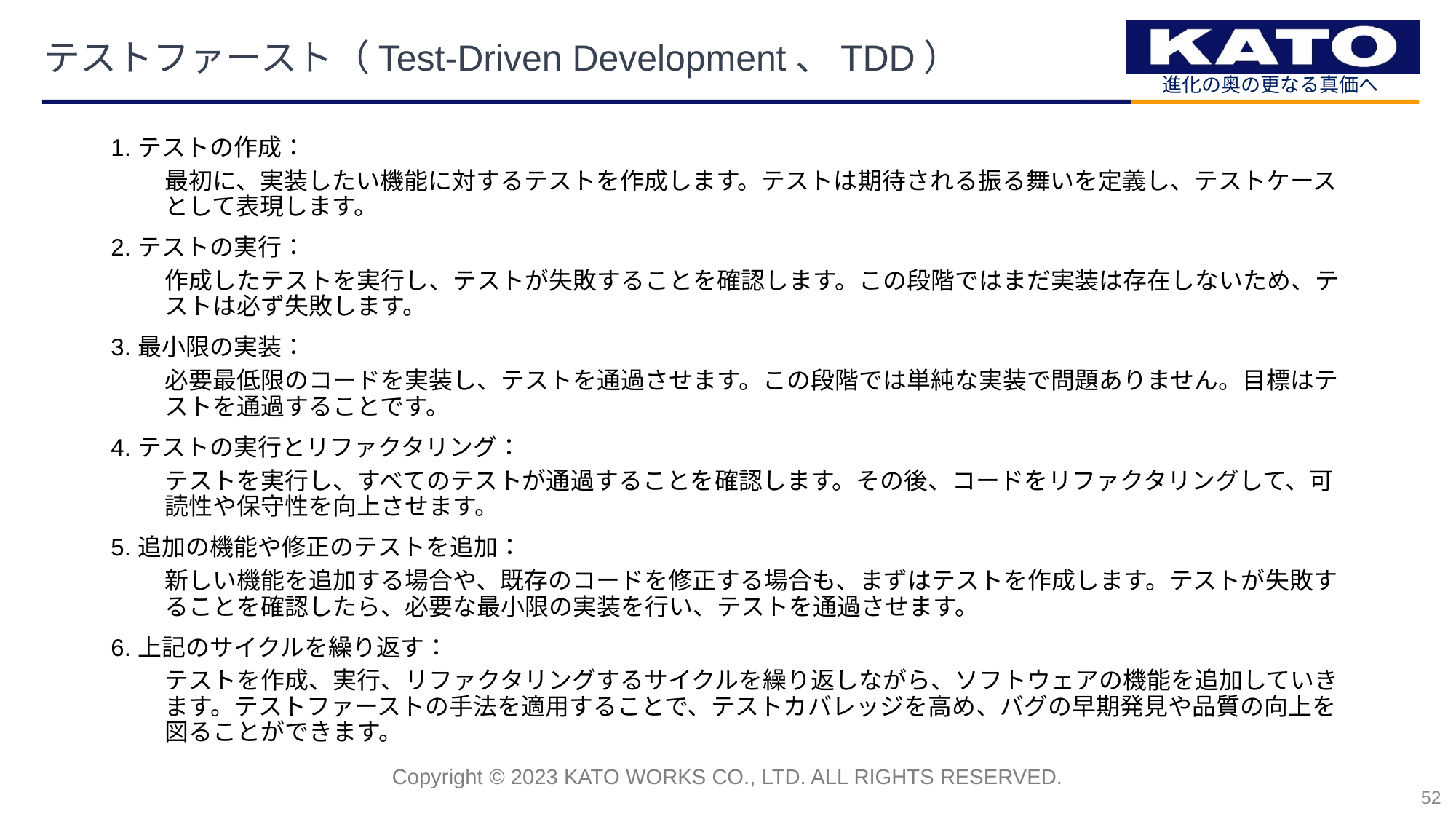

# テストファースト（Test-Driven Development、TDD）
テストの作成：
最初に、実装したい機能に対するテストを作成します。テストは期待される振る舞いを定義し、テストケースとして表現します。
テストの実行：
作成したテストを実行し、テストが失敗することを確認します。この段階ではまだ実装は存在しないため、テストは必ず失敗します。
最小限の実装：
必要最低限のコードを実装し、テストを通過させます。この段階では単純な実装で問題ありません。目標はテストを通過することです。
テストの実行とリファクタリング：
テストを実行し、すべてのテストが通過することを確認します。その後、コードをリファクタリングして、可読性や保守性を向上させます。
追加の機能や修正のテストを追加：
新しい機能を追加する場合や、既存のコードを修正する場合も、まずはテストを作成します。テストが失敗することを確認したら、必要な最小限の実装を行い、テストを通過させます。
上記のサイクルを繰り返す：
テストを作成、実行、リファクタリングするサイクルを繰り返しながら、ソフトウェアの機能を追加していきます。テストファーストの手法を適用することで、テストカバレッジを高め、バグの早期発見や品質の向上を図ることができます。

52